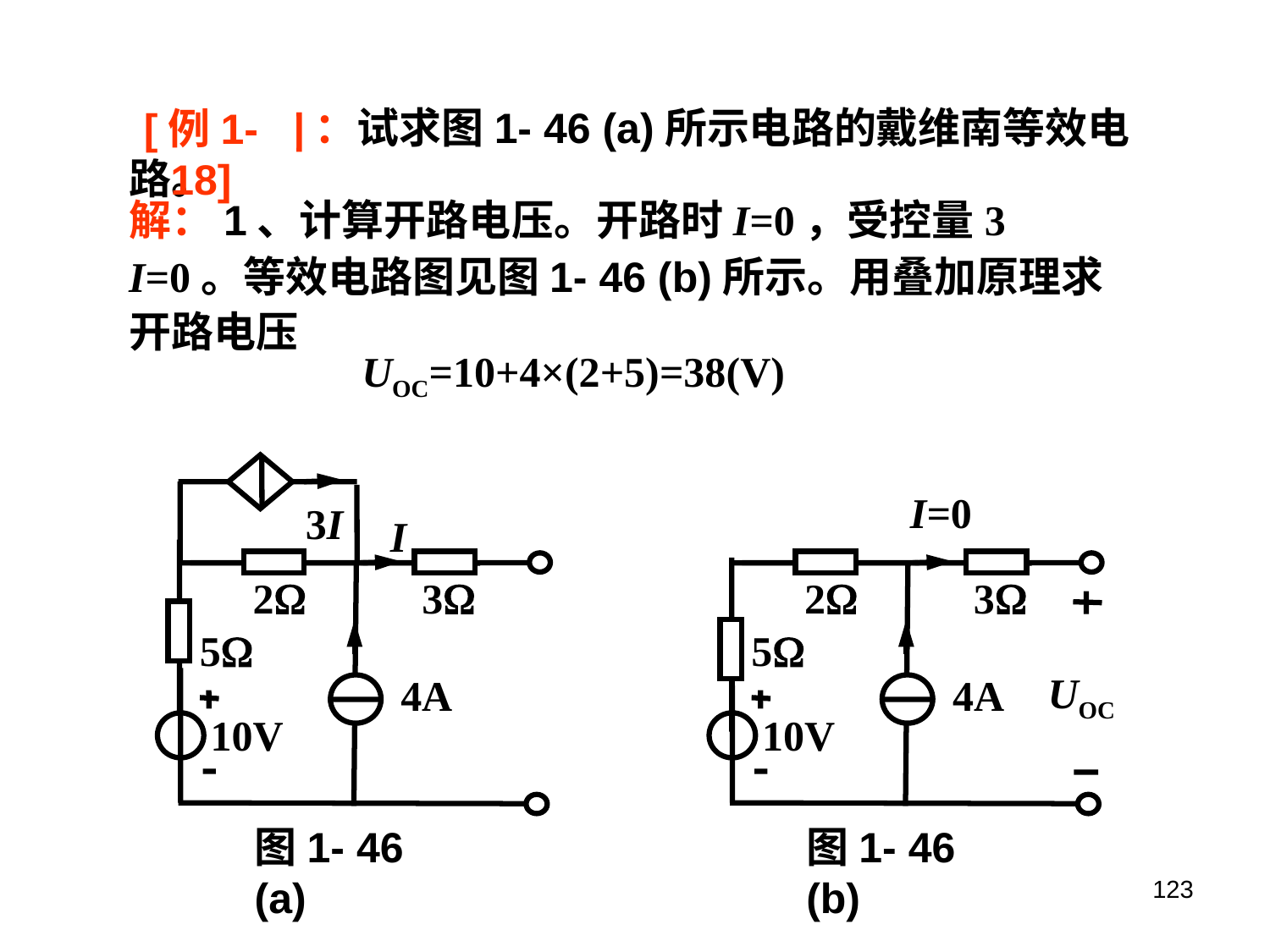

[例1-18]
[例1-18]：试求图1- 46 (a)所示电路的戴维南等效电路。
解：1、计算开路电压。开路时I=0，受控量3 I=0。等效电路图见图1- 46 (b)所示。用叠加原理求开路电压
UOC=10+4×(2+5)=38(V)

3I
I
2Ω
3Ω
5Ω
4A
10V
图1- 46 (a)

I=0

2Ω
3Ω

5Ω
UOC

4A
10V

图1- 46 (b)
123